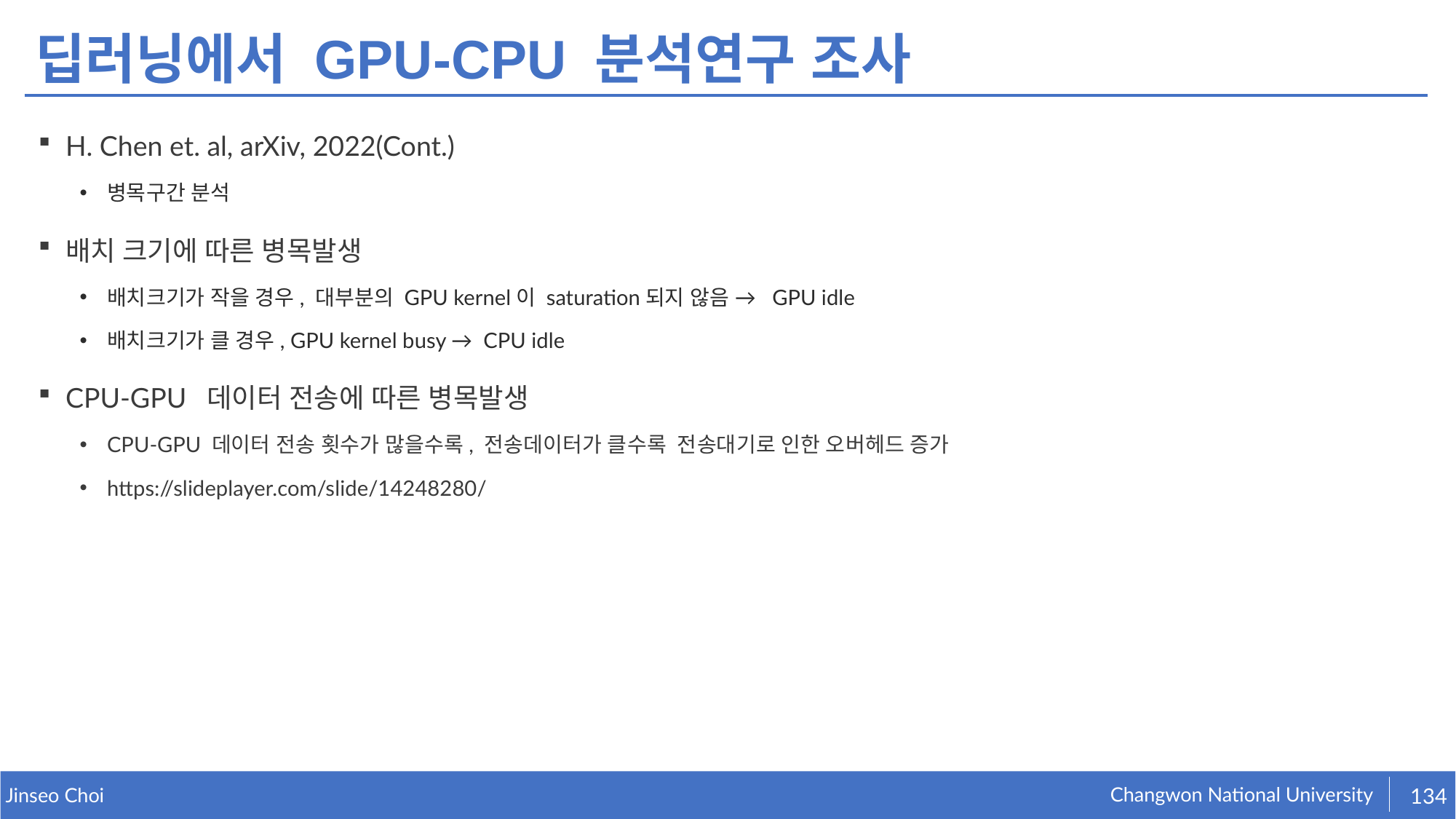

# 딥러닝에서 GPU-CPU 분석연구 조사
H. Chen et. al, arXiv, 2022(Cont.)
병목구간 분석
배치 크기에 따른 병목발생
배치크기가 작을 경우, 대부분의 GPU kernel이 saturation되지 않음 →  GPU idle
배치크기가 클 경우, GPU kernel busy →  CPU idle
CPU-GPU  데이터 전송에 따른 병목발생
CPU-GPU 데이터 전송 횟수가 많을수록, 전송데이터가 클수록  전송대기로 인한 오버헤드 증가
https://slideplayer.com/slide/14248280/

134